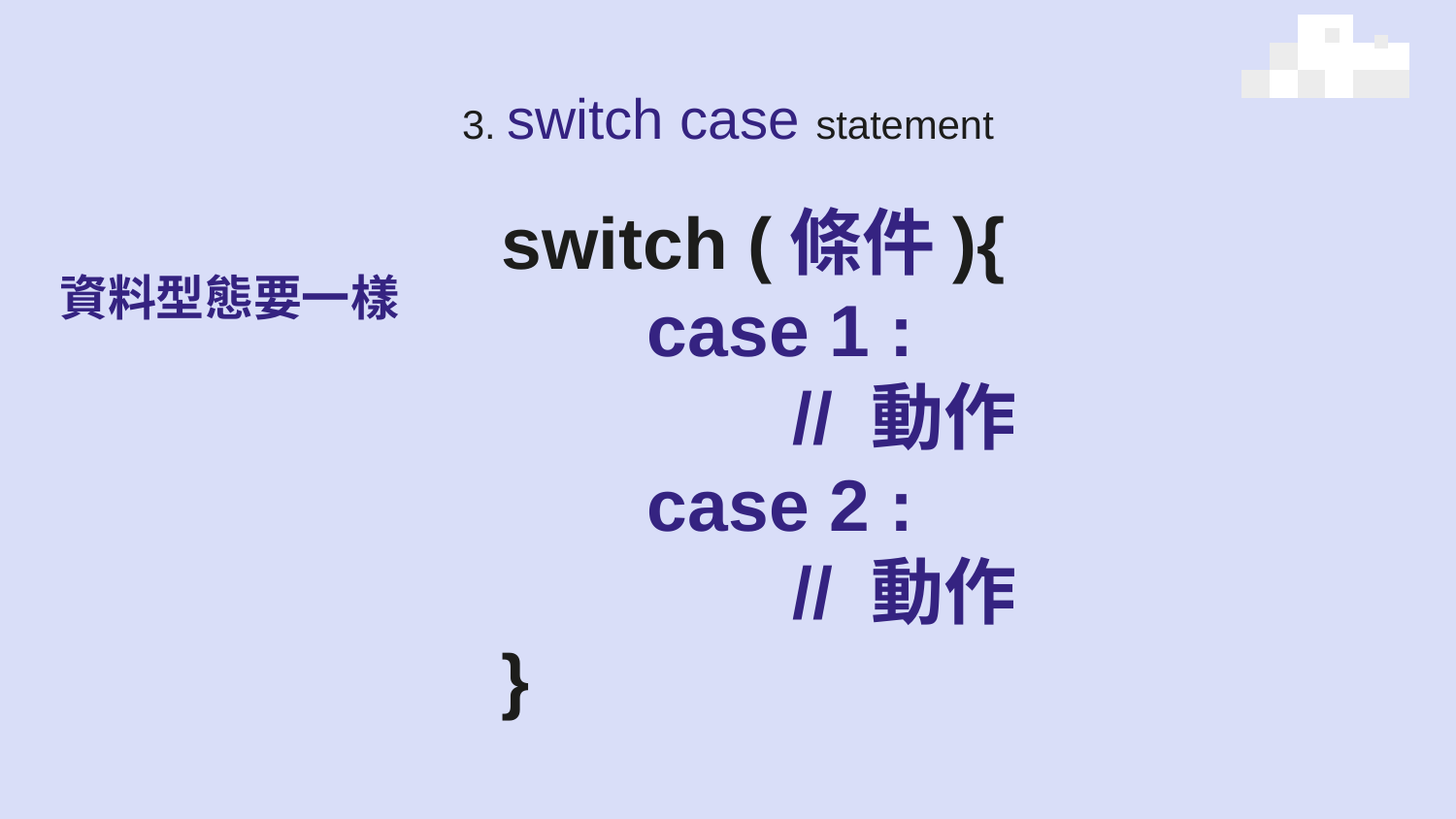

# 3. switch case statement
switch (條件){
	case 1 :
		// 動作
	case 2 :
		// 動作
}
資料型態要一樣